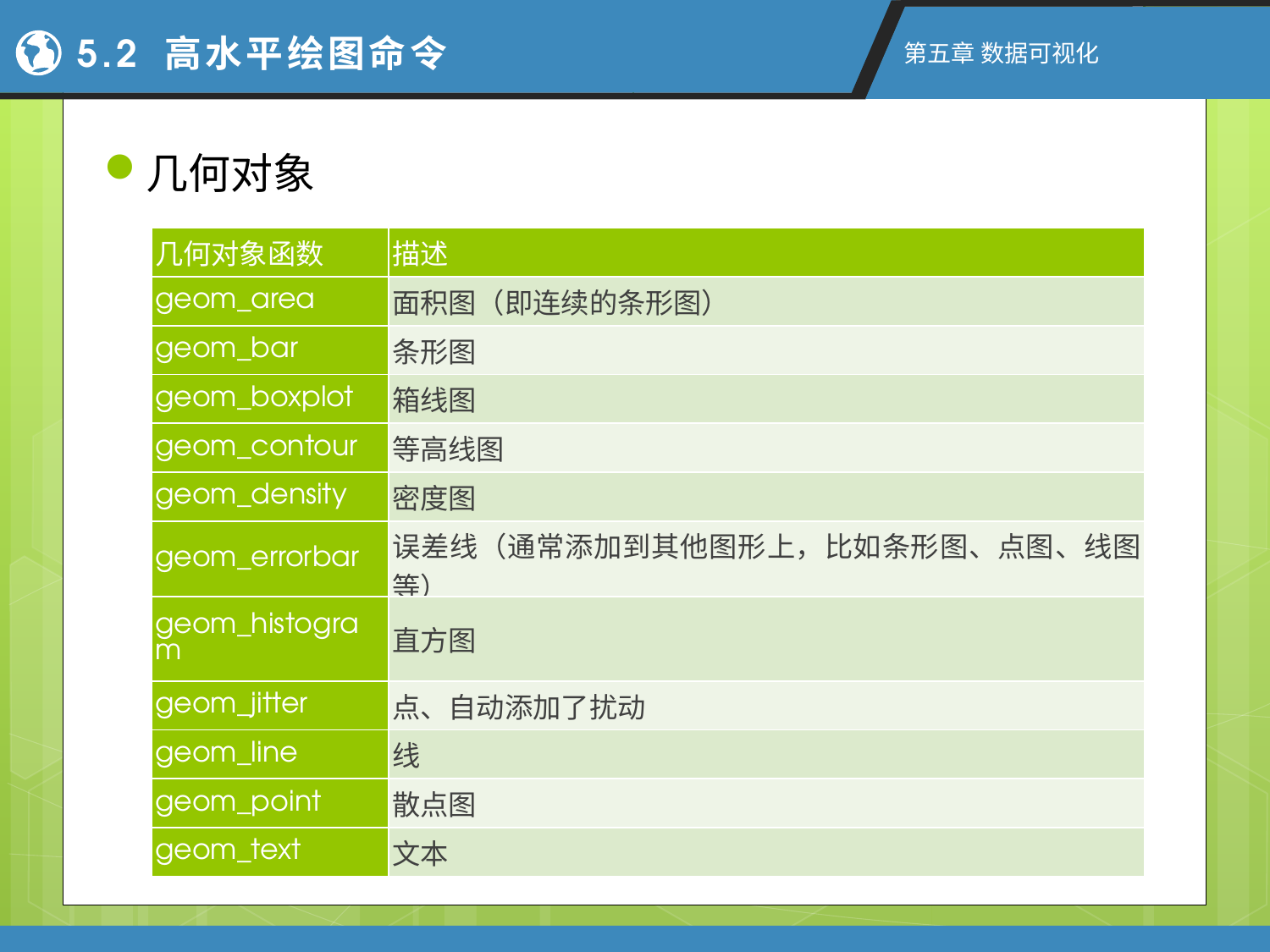

5.2 高水平绘图命令

第五章 数据可视化
几何对象
| 几何对象函数 | 描述 |
| --- | --- |
| geom\_area | 面积图（即连续的条形图） |
| geom\_bar | 条形图 |
| geom\_boxplot | 箱线图 |
| geom\_contour | 等高线图 |
| geom\_density | 密度图 |
| geom\_errorbar | 误差线（通常添加到其他图形上，比如条形图、点图、线图等） |
| geom\_histogram | 直方图 |
| geom\_jitter | 点、自动添加了扰动 |
| geom\_line | 线 |
| geom\_point | 散点图 |
| geom\_text | 文本 |